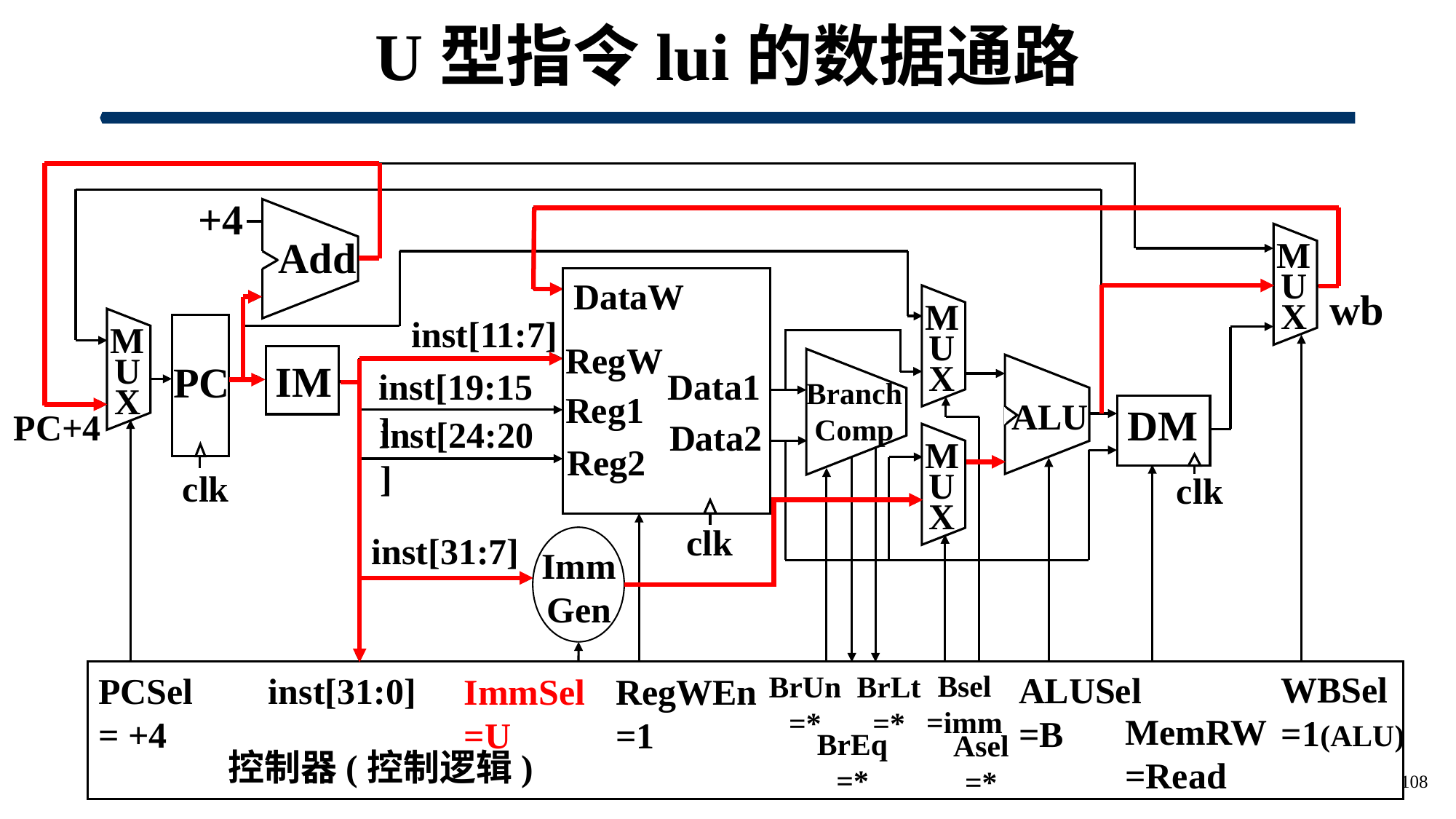

# U型指令lui的数据通路

+4

Add
M
U
X

DataW

RegW
Data1
Reg1
Data2
Reg2

wb
M
U
X

inst[11:7]
M
U
X

PC

clk

IM
Branch
Comp

ALU
inst[19:15]
DM

clk
PC+4
inst[24:20]
M
U
X

clk
inst[31:7]

Imm
Gen
WBSel
=1(ALU)

Bsel
=imm
ALUSel
=B
BrUn
=*
BrLt
=*
inst[31:0]
PCSel
= +4
ImmSel=U
RegWEn
=1
MemRW
=Read
BrEq
=*
Asel
=*
控制器(控制逻辑)
108